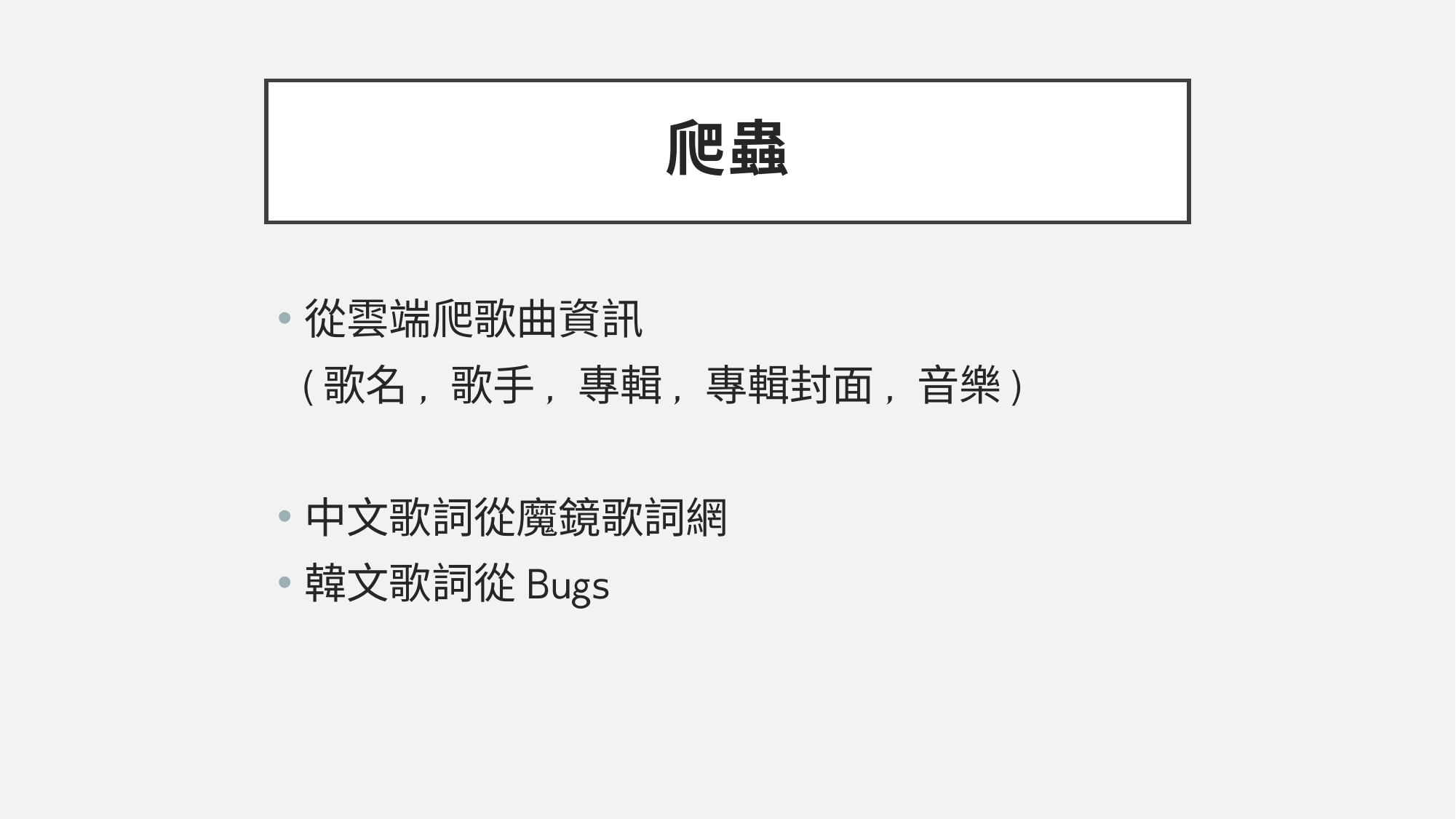

# 爬蟲
從雲端爬歌曲資訊
  (歌名, 歌手, 專輯, 專輯封面, 音樂)

中文歌詞從魔鏡歌詞網
韓文歌詞從Bugs